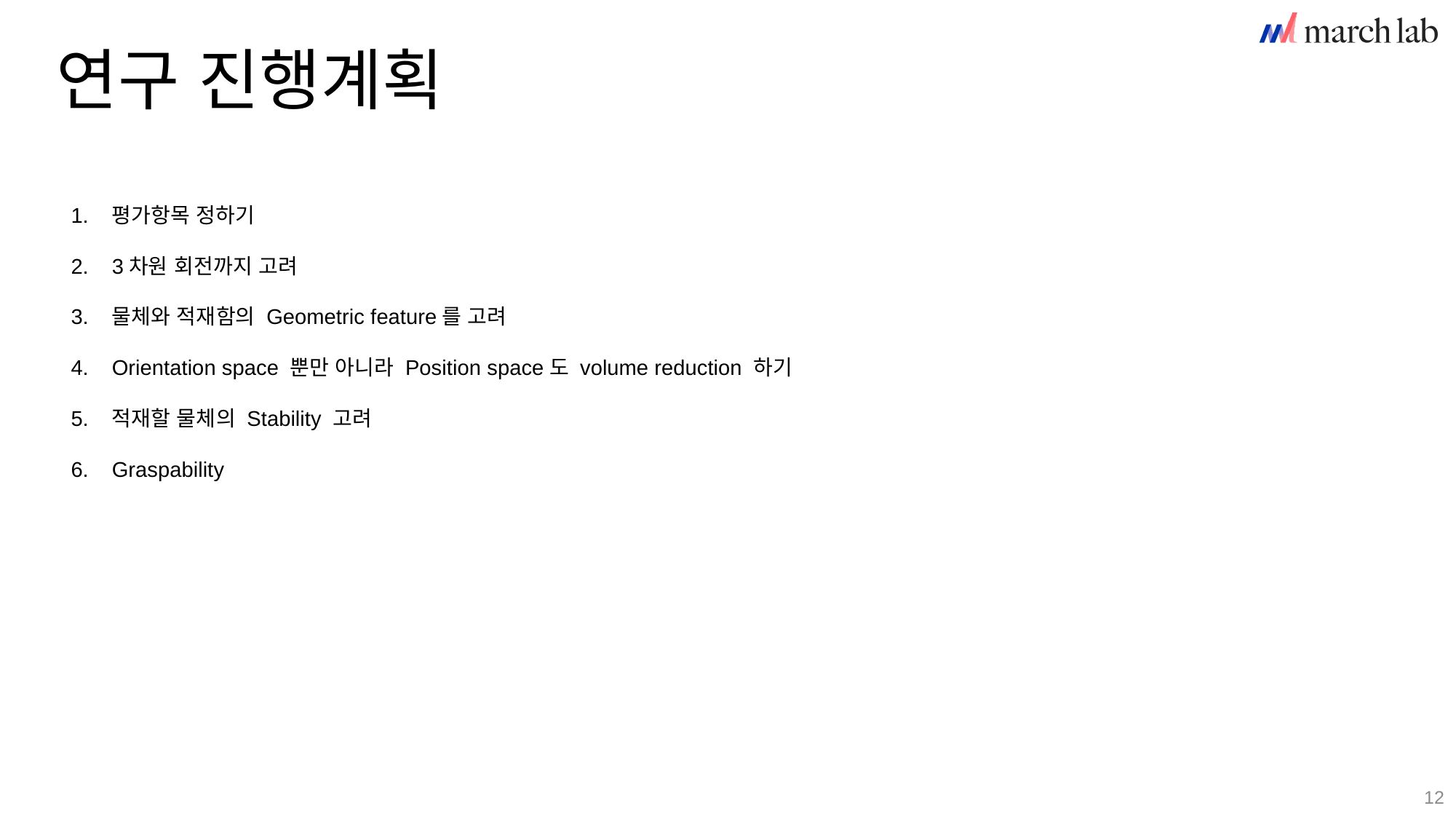

연구 진행계획
평가항목 정하기
3차원 회전까지 고려
물체와 적재함의 Geometric feature를 고려
Orientation space 뿐만 아니라 Position space도 volume reduction 하기
적재할 물체의 Stability 고려
Graspability
12